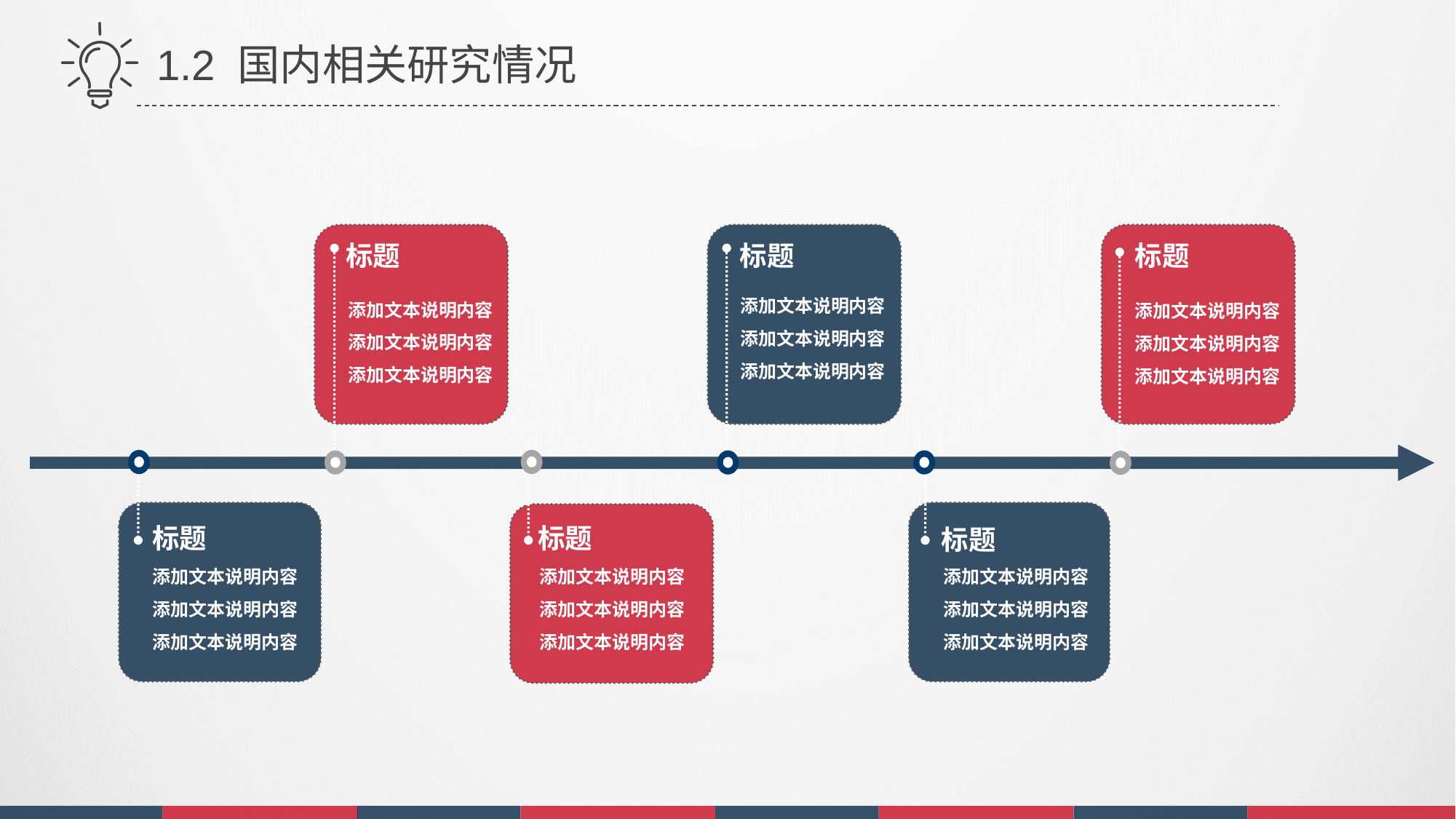

1.2 国内相关研究情况

标题
标题
标题

添加文本说明内容
添加文本说明内容
添加文本说明内容
添加文本说明内容
添加文本说明内容
添加文本说明内容
添加文本说明内容
添加文本说明内容
添加文本说明内容

标题
标题
标题
添加文本说明内容
添加文本说明内容
添加文本说明内容
添加文本说明内容
添加文本说明内容
添加文本说明内容
添加文本说明内容
添加文本说明内容
添加文本说明内容